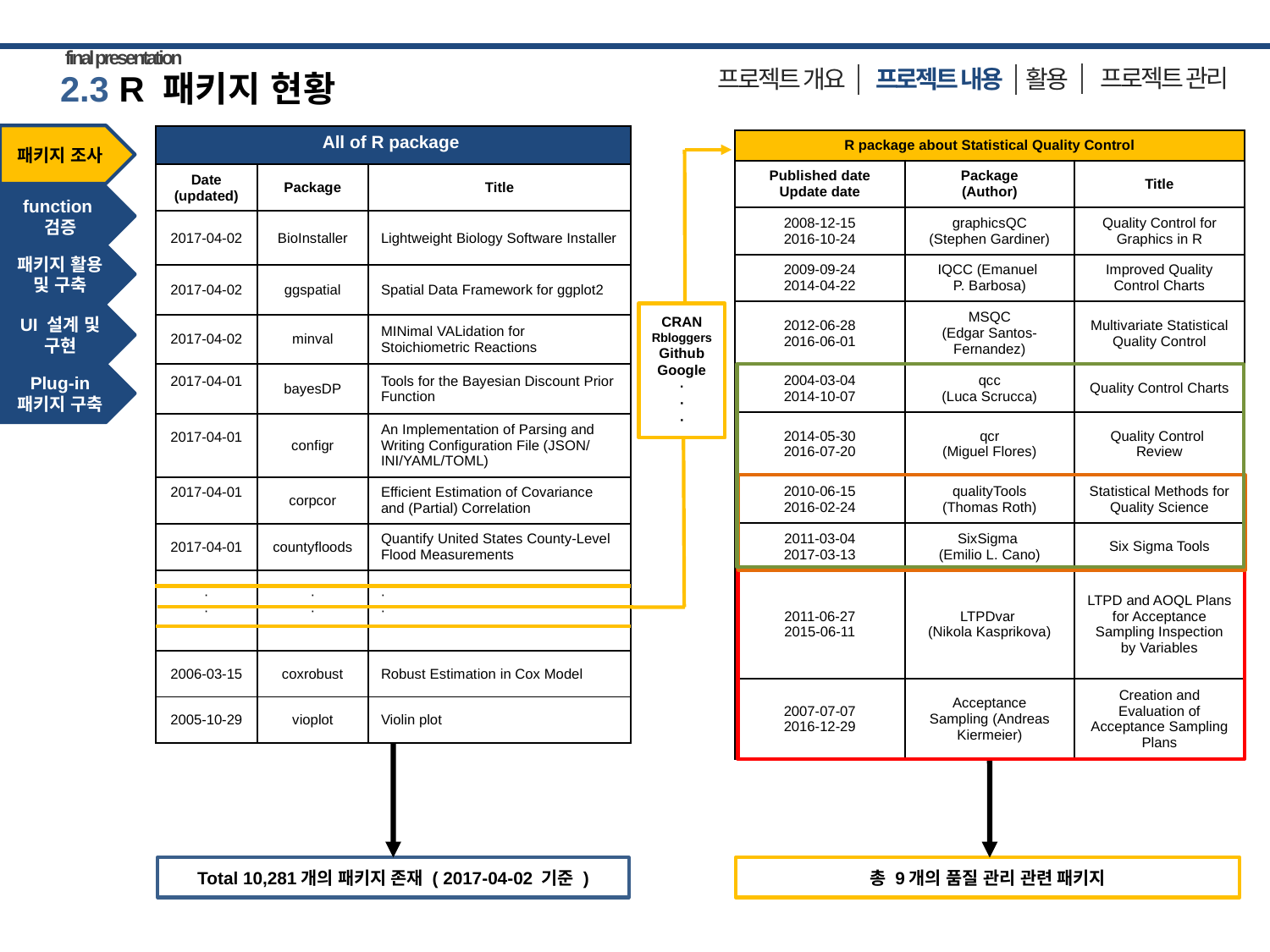

final presentation
프로젝트 관리
활용
 프로젝트 내용
프로젝트 개요

2.3 R 패키지 현황

패키지 조사
function
검증
패키지 활용 및 구축
UI 설계 및 구현
Plug-in
패키지 구축
| All of R package |  |  |
| --- | --- | --- |
| Date (updated) | Package | Title |
| 2017-04-02 | BioInstaller | Lightweight Biology Software Installer |
| 2017-04-02 | ggspatial | Spatial Data Framework for ggplot2 |
| 2017-04-02 | minval | MINimal VALidation for Stoichiometric Reactions |
| 2017-04-01 | bayesDP | Tools for the Bayesian Discount Prior Function |
| 2017-04-01 | configr | An Implementation of Parsing and Writing Configuration File (JSON/INI/YAML/TOML) |
| 2017-04-01 | corpcor | Efficient Estimation of Covariance and (Partial) Correlation |
| 2017-04-01 | countyfloods | Quantify United States County-Level Flood Measurements |
| ∙ ∙ ∙ | ∙ ∙ ∙ | ∙ ∙ ∙ |
| 2006-03-15 | coxrobust | Robust Estimation in Cox Model |
| 2005-10-29 | vioplot | Violin plot |
| R package about Statistical Quality Control |  |  |
| --- | --- | --- |
| Published date Update date | Package (Author) | Title |
| 2008-12-15 2016-10-24 | graphicsQC (Stephen Gardiner) | Quality Control for Graphics in R |
| 2009-09-24 2014-04-22 | IQCC (Emanuel P. Barbosa) | Improved Quality Control Charts |
| 2012-06-28 2016-06-01 | MSQC (Edgar Santos-Fernandez) | Multivariate Statistical Quality Control |
| 2004-03-04 2014-10-07 | qcc (Luca Scrucca) | Quality Control Charts |
| 2014-05-30 2016-07-20 | qcr (Miguel Flores) | Quality Control Review |
| 2010-06-15 2016-02-24 | qualityTools (Thomas Roth) | Statistical Methods for Quality Science |
| 2011-03-04 2017-03-13 | SixSigma (Emilio L. Cano) | Six Sigma Tools |
| 2011-06-27 2015-06-11 | LTPDvar (Nikola Kasprikova) | LTPD and AOQL Plans for Acceptance Sampling Inspection by Variables |
| 2007-07-07 2016-12-29 | Acceptance Sampling (Andreas Kiermeier) | Creation and Evaluation of Acceptance Sampling Plans |
CRAN
Rbloggers
Github
Google
∙
∙
∙

Total 10,281개의 패키지 존재 ( 2017-04-02 기준 )
총 9개의 품질 관리 관련 패키지
9